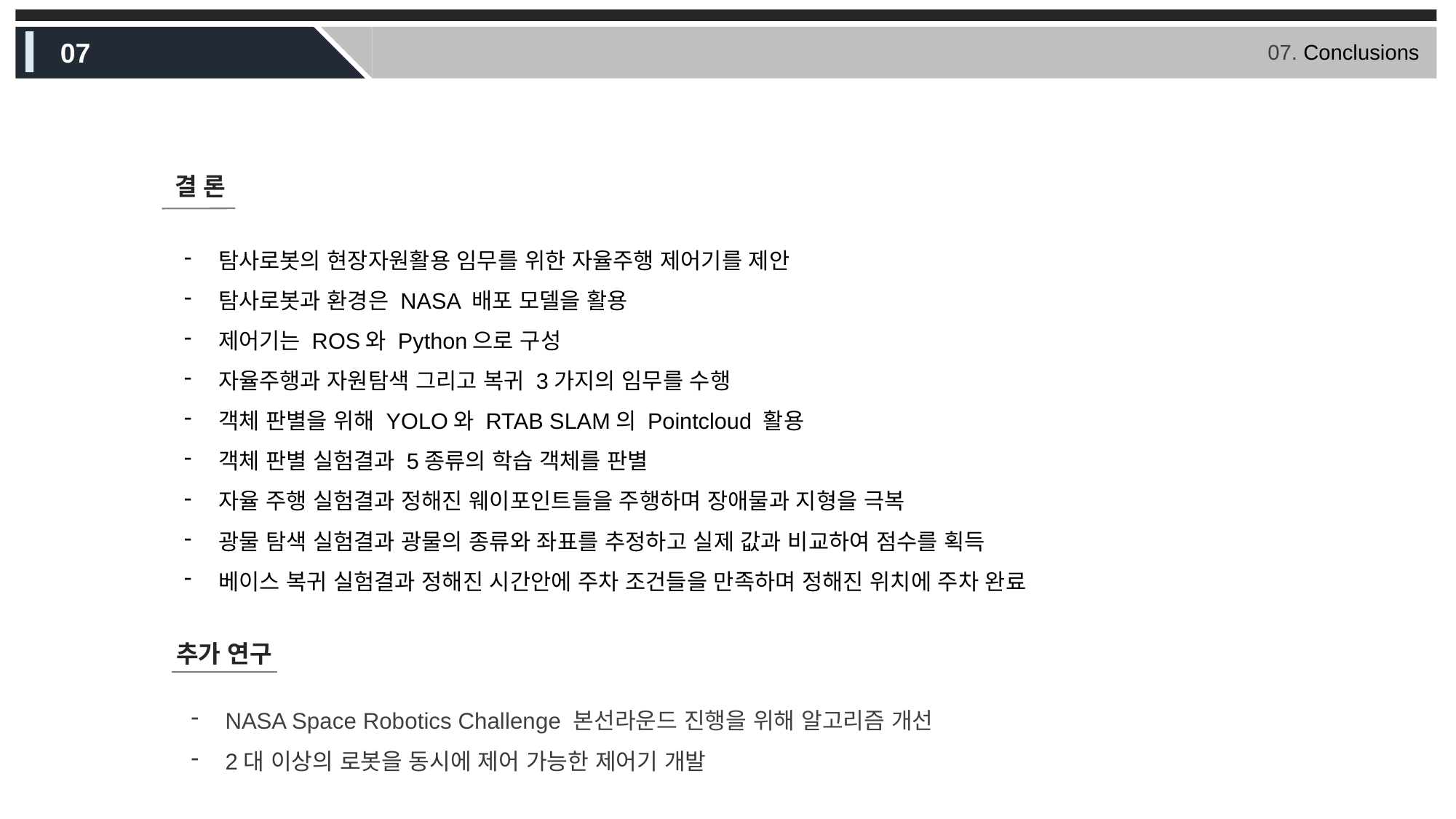

07

07. Conclusions
결 론
탐사로봇의 현장자원활용 임무를 위한 자율주행 제어기를 제안
탐사로봇과 환경은 NASA 배포 모델을 활용
제어기는 ROS와 Python으로 구성
자율주행과 자원탐색 그리고 복귀 3가지의 임무를 수행
객체 판별을 위해 YOLO와 RTAB SLAM의 Pointcloud 활용
객체 판별 실험결과 5종류의 학습 객체를 판별
자율 주행 실험결과 정해진 웨이포인트들을 주행하며 장애물과 지형을 극복
광물 탐색 실험결과 광물의 종류와 좌표를 추정하고 실제 값과 비교하여 점수를 획득
베이스 복귀 실험결과 정해진 시간안에 주차 조건들을 만족하며 정해진 위치에 주차 완료
추가 연구
NASA Space Robotics Challenge 본선라운드 진행을 위해 알고리즘 개선
2대 이상의 로봇을 동시에 제어 가능한 제어기 개발